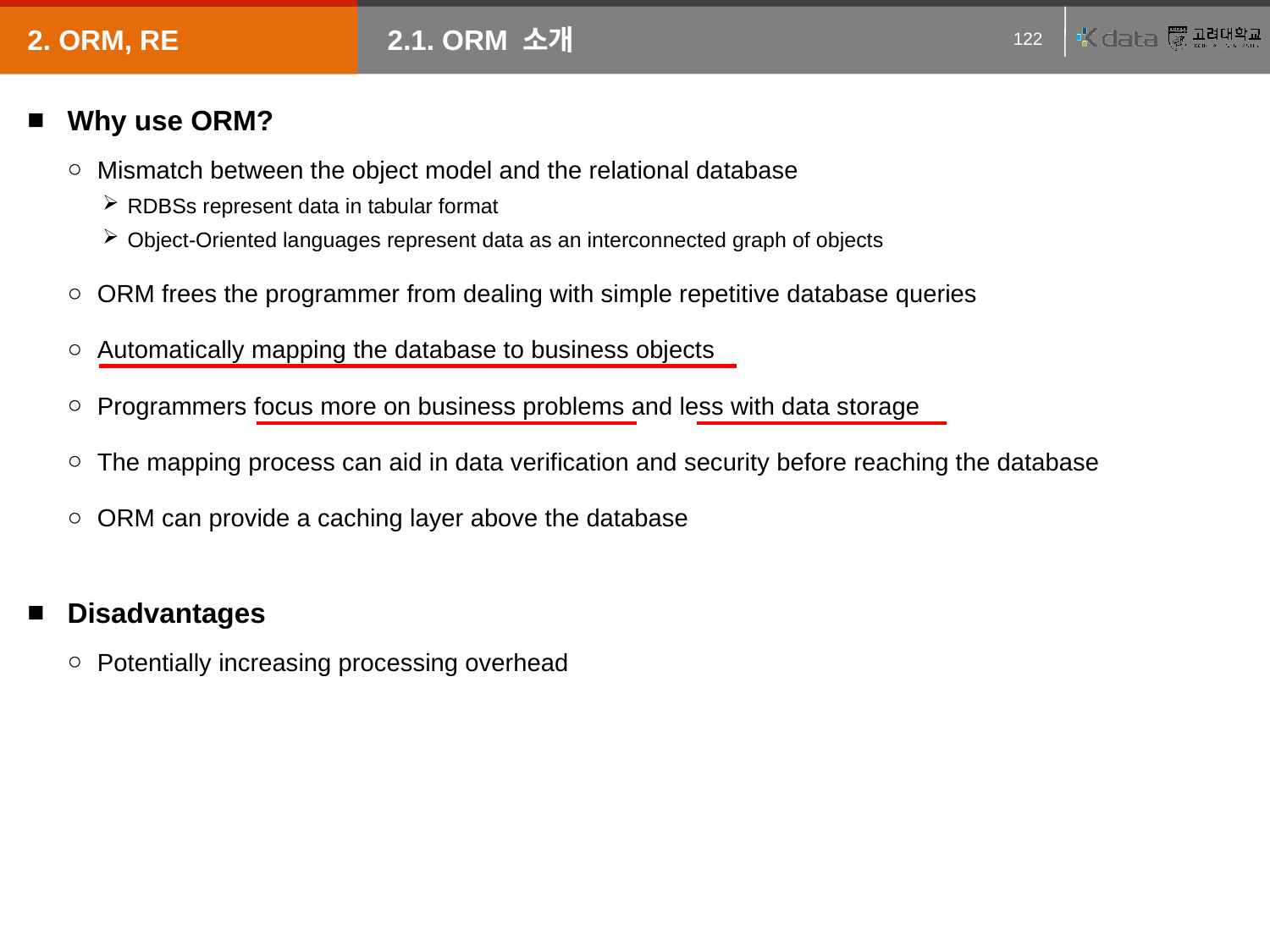

2. ORM, RE
2.1. ORM 소개
Why use ORM?
Mismatch between the object model and the relational database
RDBSs represent data in tabular format
Object-Oriented languages represent data as an interconnected graph of objects
ORM frees the programmer from dealing with simple repetitive database queries
Automatically mapping the database to business objects
Programmers focus more on business problems and less with data storage
The mapping process can aid in data verification and security before reaching the database
ORM can provide a caching layer above the database

Disadvantages
Potentially increasing processing overhead